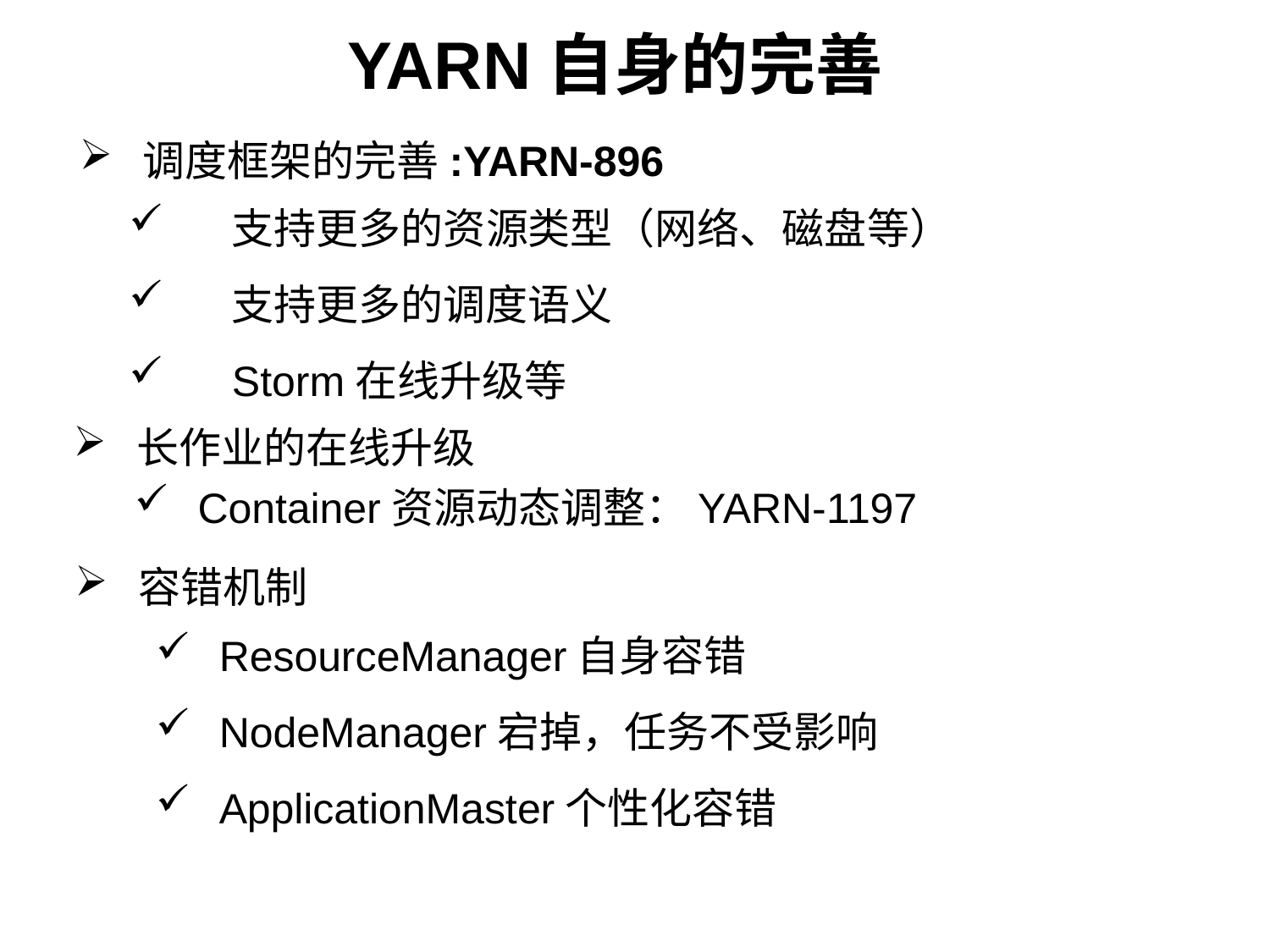

YARN自身的完善
调度框架的完善:YARN-896
	支持更多的资源类型（网络、磁盘等）
	支持更多的调度语义
	Storm在线升级等
长作业的在线升级
Container资源动态调整：YARN-1197
容错机制
ResourceManager自身容错
NodeManager宕掉，任务不受影响
ApplicationMaster个性化容错